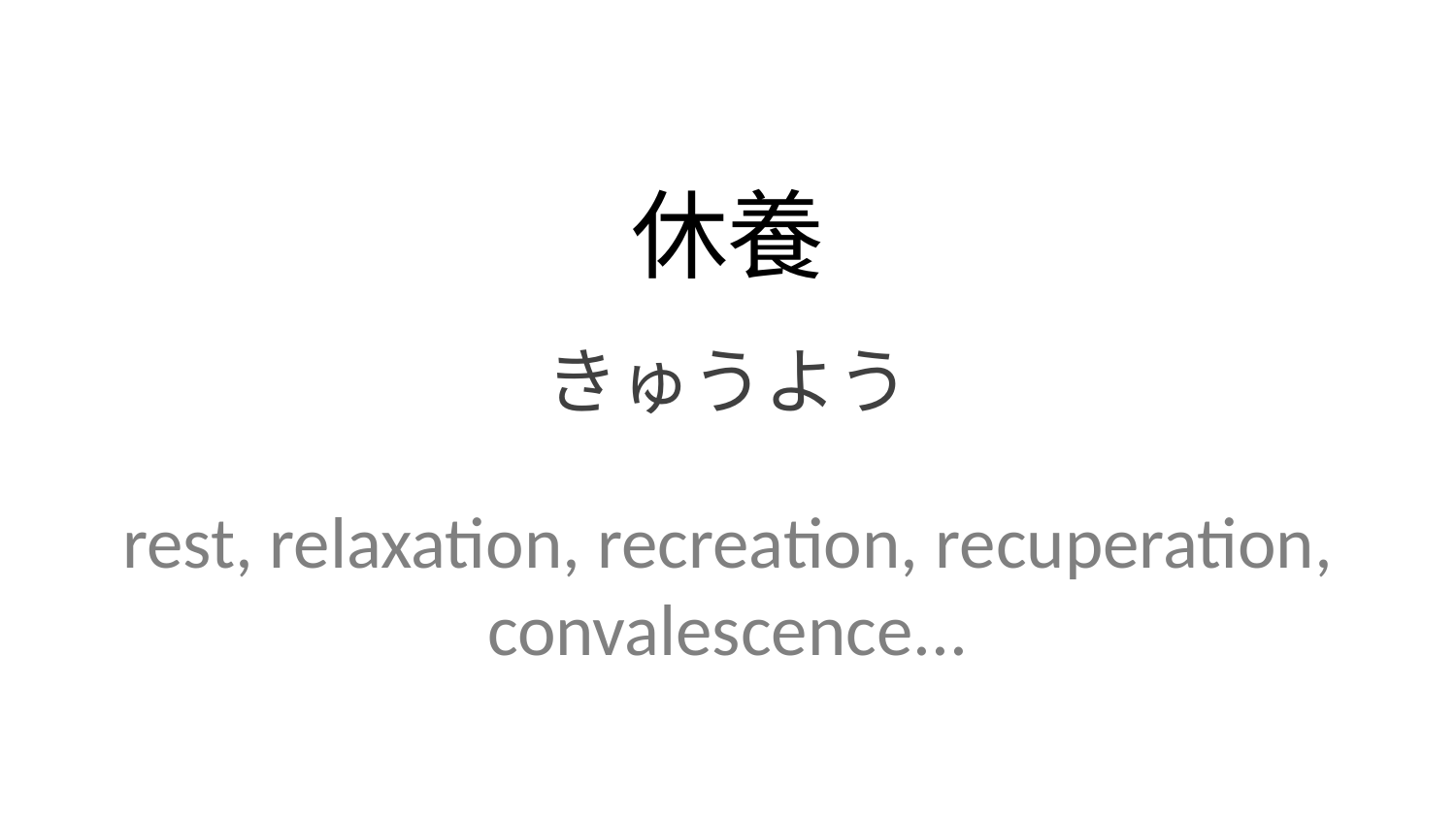

休養

きゅうよう
rest, relaxation, recreation, recuperation, convalescence...